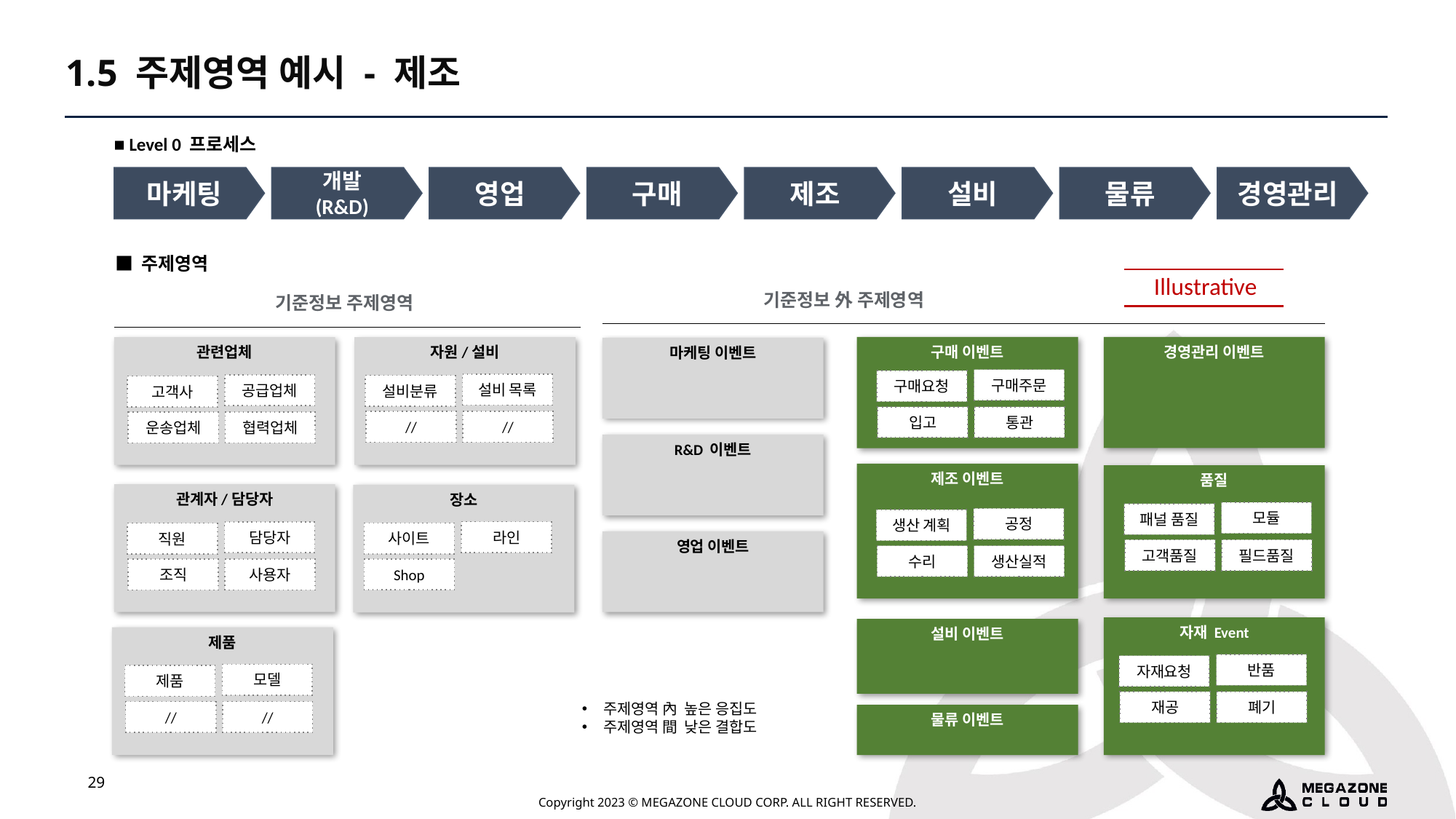

1.5 주제영역 예시 - 제조
■ Level 0 프로세스
마케팅
개발
(R&D)
영업
구매
제조
설비
물류
경영관리
■ 주제영역
Illustrative
기준정보 外 주제영역
기준정보 주제영역
구매 이벤트
경영관리 이벤트
관련업체
자원/설비
마케팅 이벤트
R&D 이벤트
영업 이벤트
구매주문
구매요청
설비 목록
공급업체
설비분류
고객사
입고
통관
//
//
운송업체
협력업체
제조 이벤트
품질
관계자/담당자
장소
모듈
패널 품질
공정
생산 계획
라인
담당자
사이트
직원
고객품질
필드품질
수리
생산실적
Shop
조직
사용자
자재 Event
설비 이벤트
제품
반품
자재요청
모델
제품
재공
폐기
주제영역 內  높은 응집도
주제영역 間  낮은 결합도
//
//
물류 이벤트